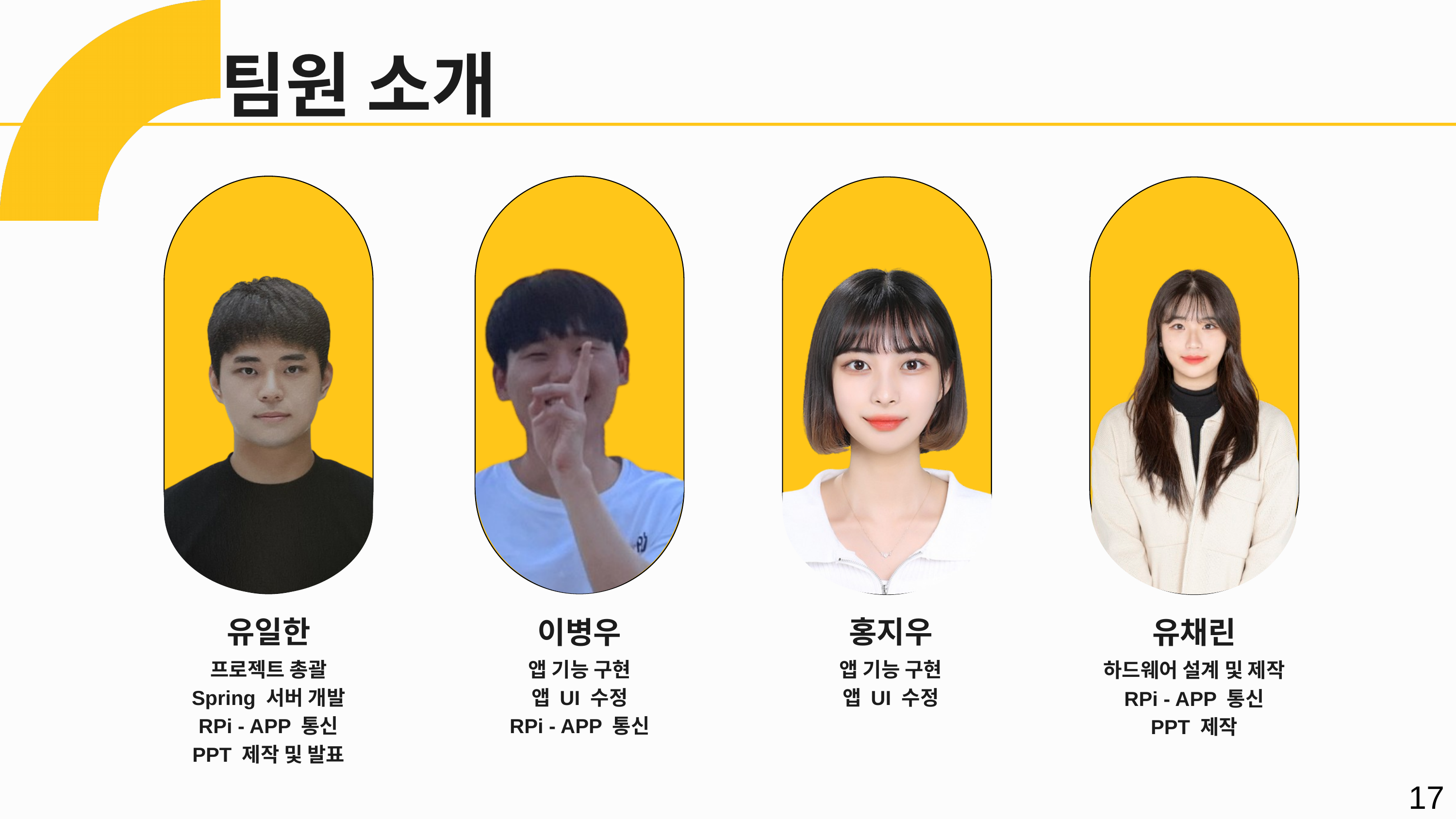

팀원 소개

유일한
홍지우
이병우
유채린
프로젝트 총괄
Spring 서버 개발
RPi - APP 통신
PPT 제작 및 발표
앱 기능 구현
앱 UI 수정
RPi - APP 통신
앱 기능 구현
앱 UI 수정
하드웨어 설계 및 제작
RPi - APP 통신
PPT 제작
17